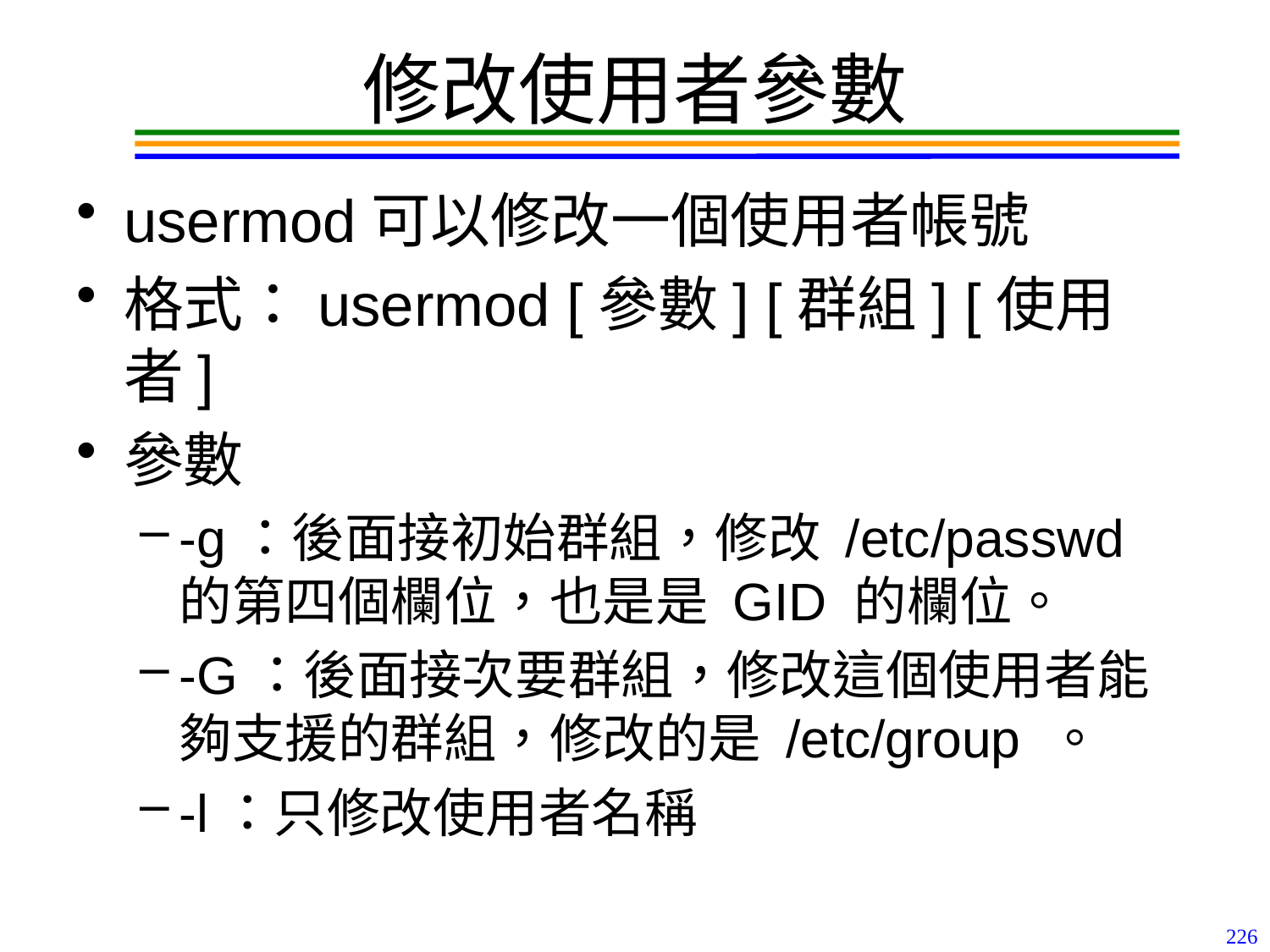

# 修改使用者參數
usermod可以修改一個使用者帳號
格式：usermod [參數] [群組] [使用者]
參數
-g：後面接初始群組，修改 /etc/passwd 的第四個欄位，也是是 GID 的欄位。
-G：後面接次要群組，修改這個使用者能夠支援的群組，修改的是 /etc/group 。
-l：只修改使用者名稱

226